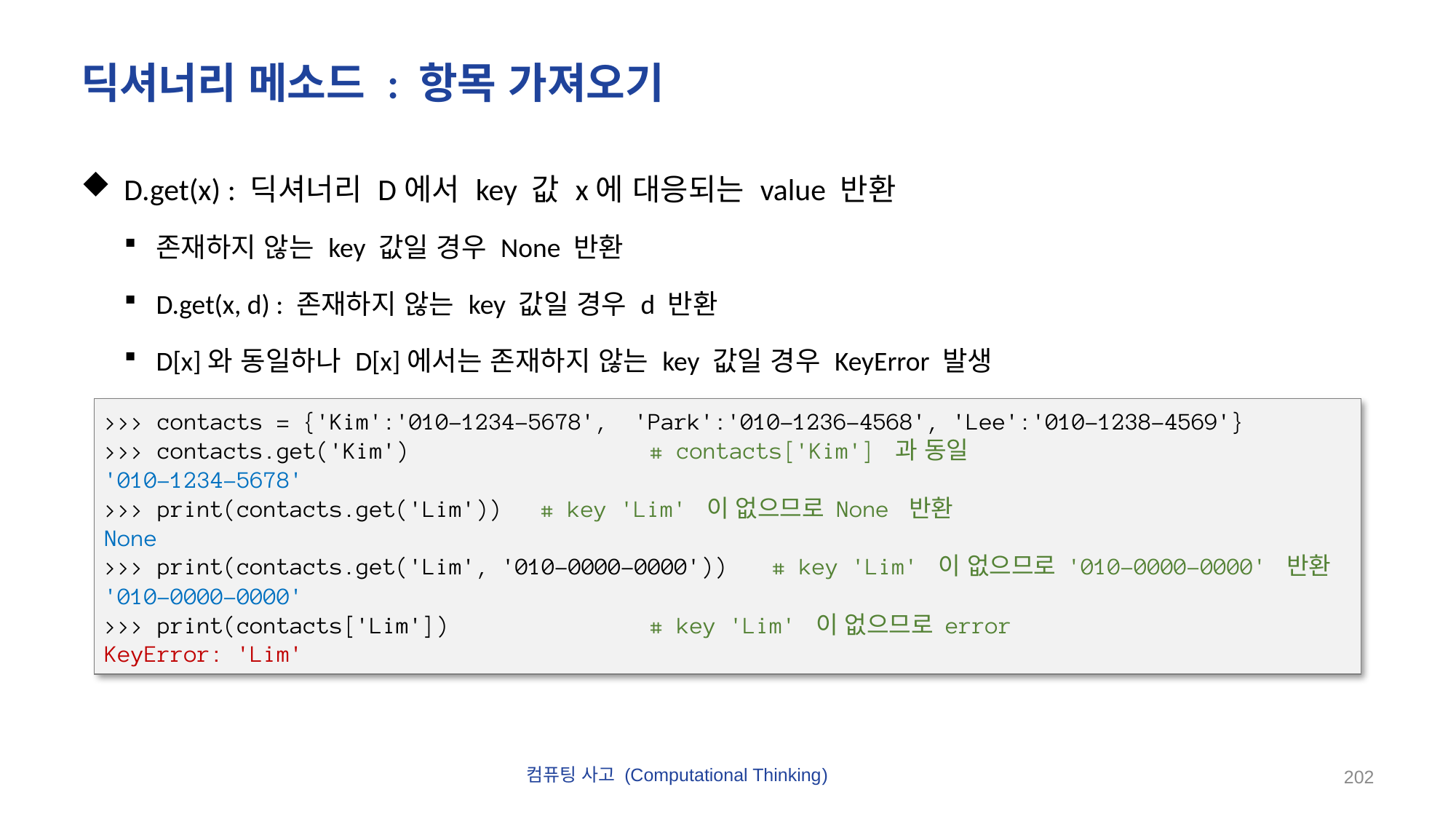

# 딕셔너리 메소드 : 항목 가져오기
D.get(x) : 딕셔너리 D에서 key 값 x에 대응되는 value 반환
존재하지 않는 key 값일 경우 None 반환
D.get(x, d) : 존재하지 않는 key 값일 경우 d 반환
D[x]와 동일하나 D[x]에서는 존재하지 않는 key 값일 경우 KeyError 발생
>>> contacts = {'Kim':'010-1234-5678',  'Park':'010-1236-4568', 'Lee':'010-1238-4569'}
>>> contacts.get('Kim')			# contacts['Kim'] 과 동일
'010-1234-5678'
>>> print(contacts.get('Lim'))	# key 'Lim' 이 없으므로 None 반환
None
>>> print(contacts.get('Lim', '010-0000-0000'))	 # key 'Lim' 이 없으므로 '010-0000-0000' 반환
'010-0000-0000'
>>> print(contacts['Lim'])		# key 'Lim' 이 없으므로 error
KeyError: 'Lim'